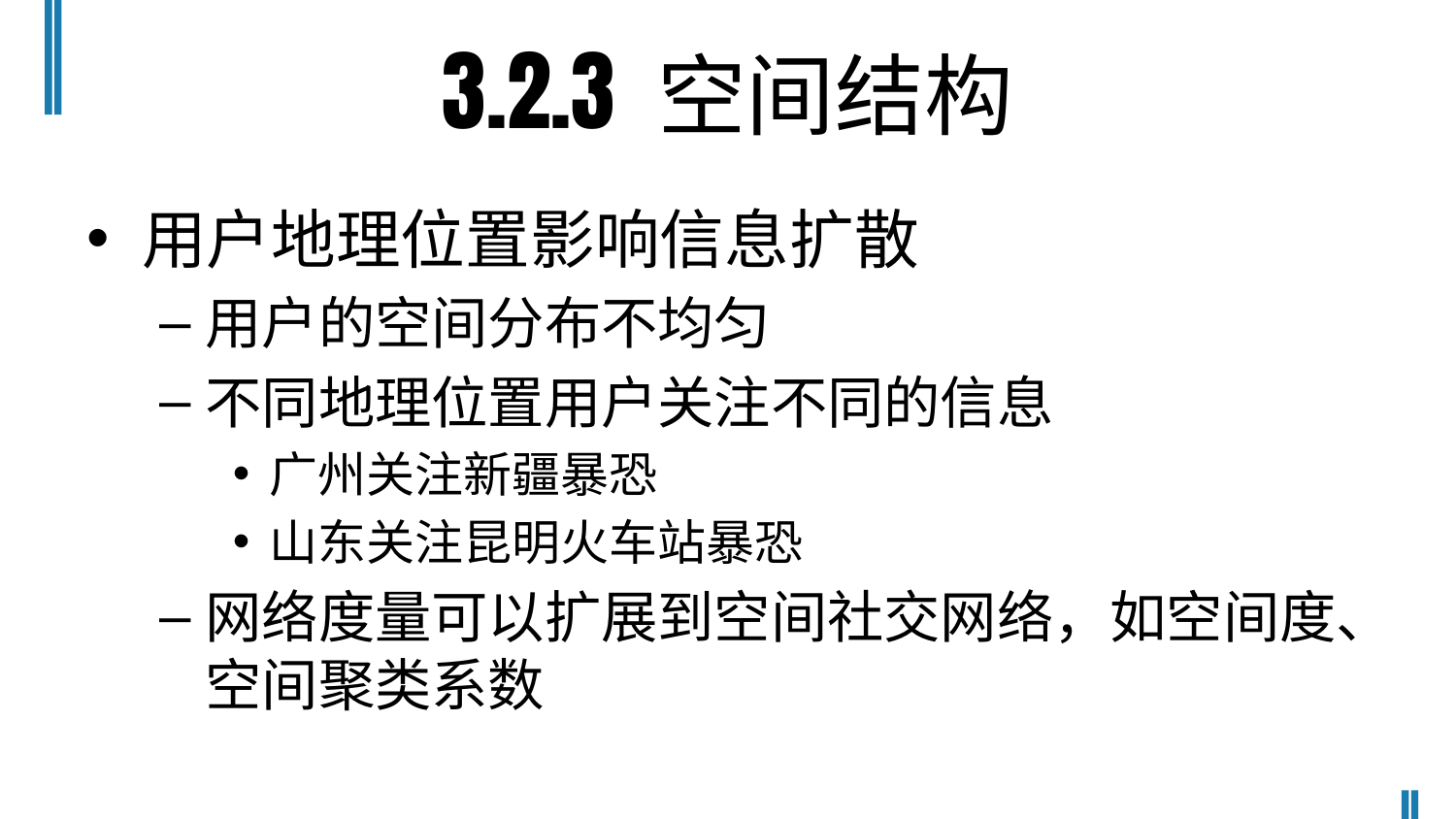

# 3.2.3 空间结构
用户地理位置影响信息扩散
用户的空间分布不均匀
不同地理位置用户关注不同的信息
广州关注新疆暴恐
山东关注昆明火车站暴恐
网络度量可以扩展到空间社交网络，如空间度、空间聚类系数